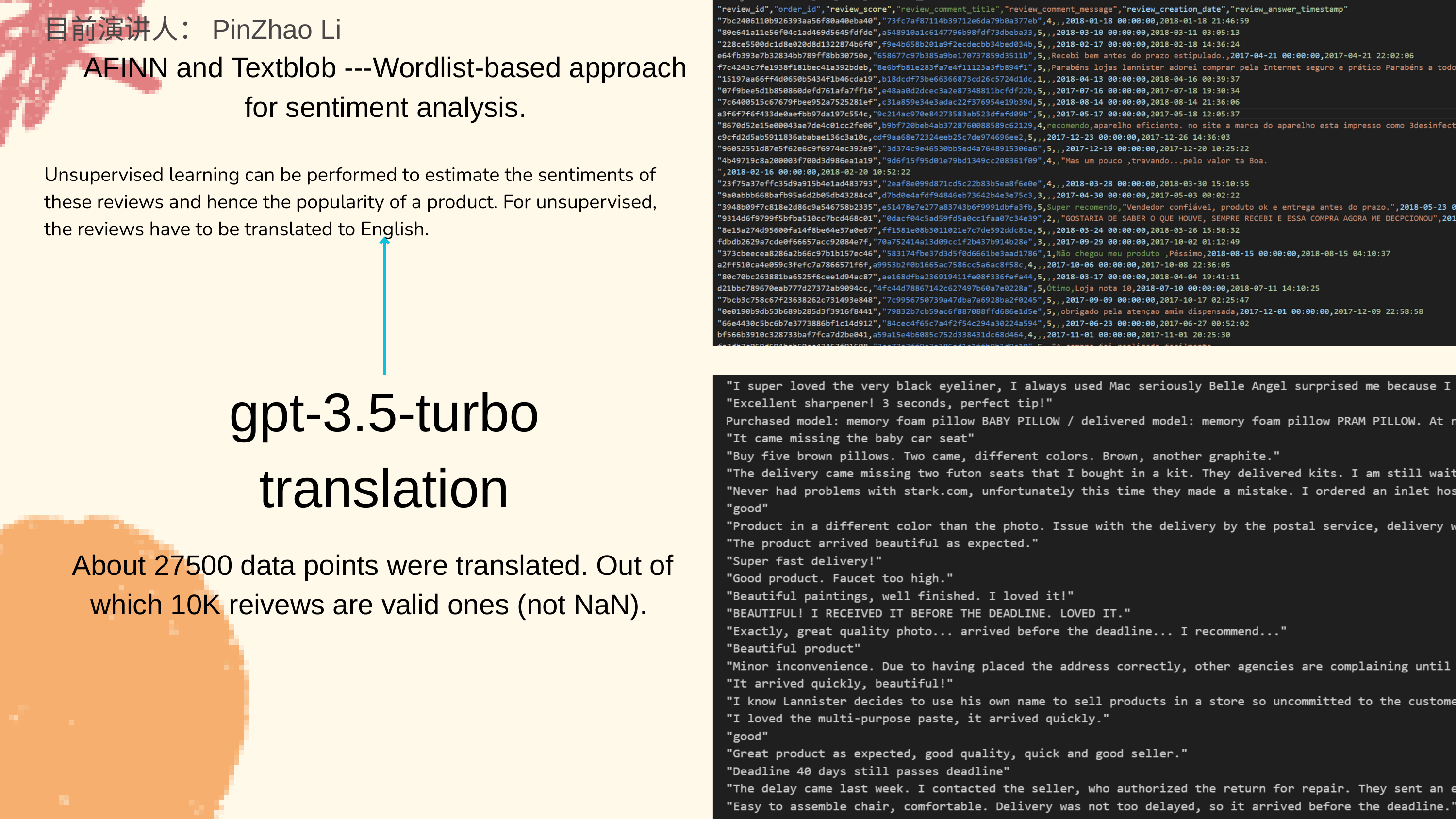

目前演讲人：PinZhao Li
AFINN and Textblob ---Wordlist-based approach for sentiment analysis.
Unsupervised learning can be performed to estimate the sentiments of these reviews and hence the popularity of a product. For unsupervised, the reviews have to be translated to English.

gpt-3.5-turbo translation

About 27500 data points were translated. Out of which 10K reivews are valid ones (not NaN).